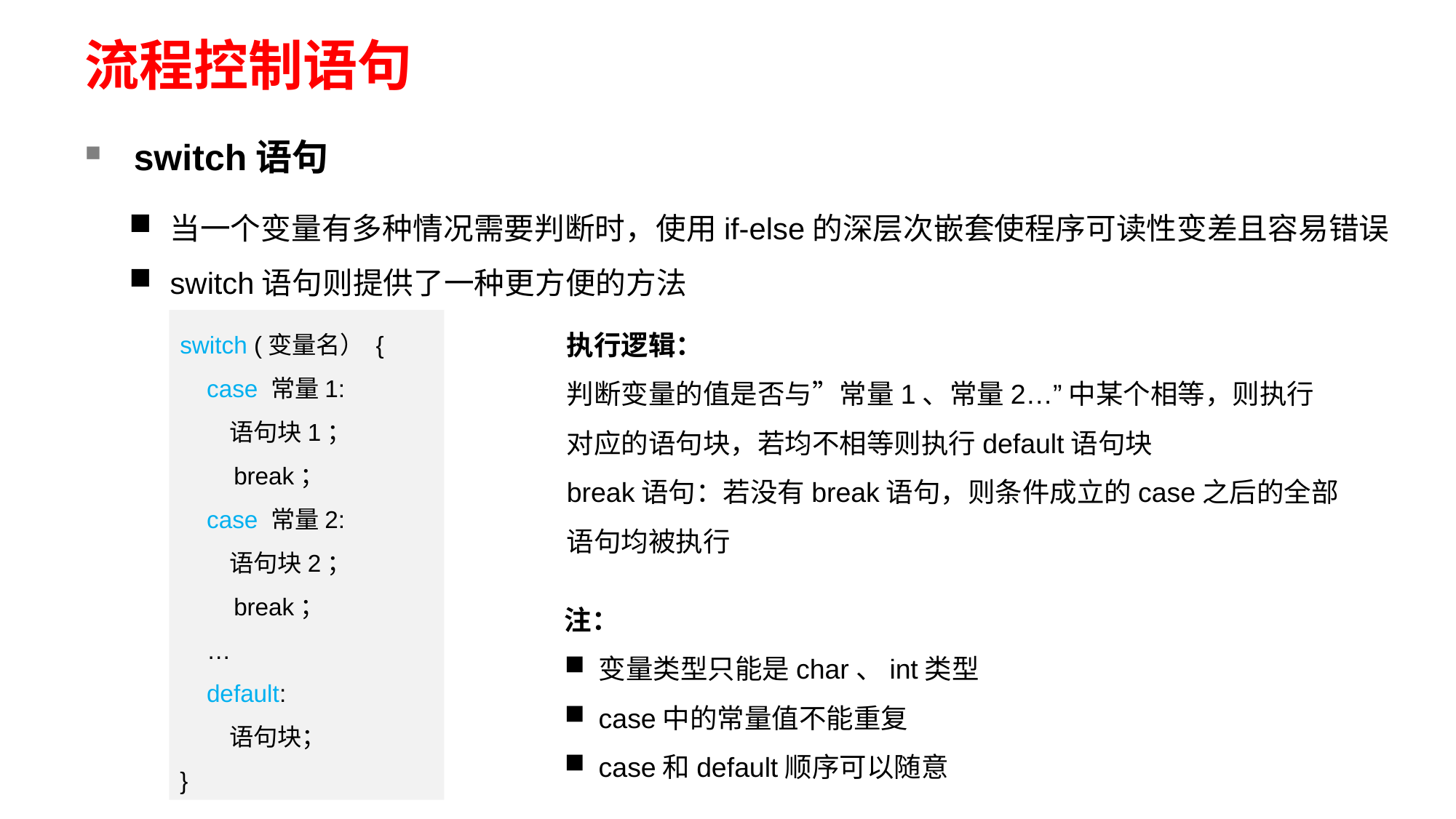

# 流程控制语句
switch语句
当一个变量有多种情况需要判断时，使用if-else的深层次嵌套使程序可读性变差且容易错误
switch语句则提供了一种更方便的方法
执行逻辑：
判断变量的值是否与”常量1、常量2…”中某个相等，则执行对应的语句块，若均不相等则执行default语句块
break语句：若没有break语句，则条件成立的case之后的全部语句均被执行
switch (变量名） {
    case 常量1:
        语句块1；
        break；
    case 常量2:
        语句块2；
        break；
    …
    default:
        语句块；
}
注：
变量类型只能是char、int类型
case中的常量值不能重复
case和default顺序可以随意